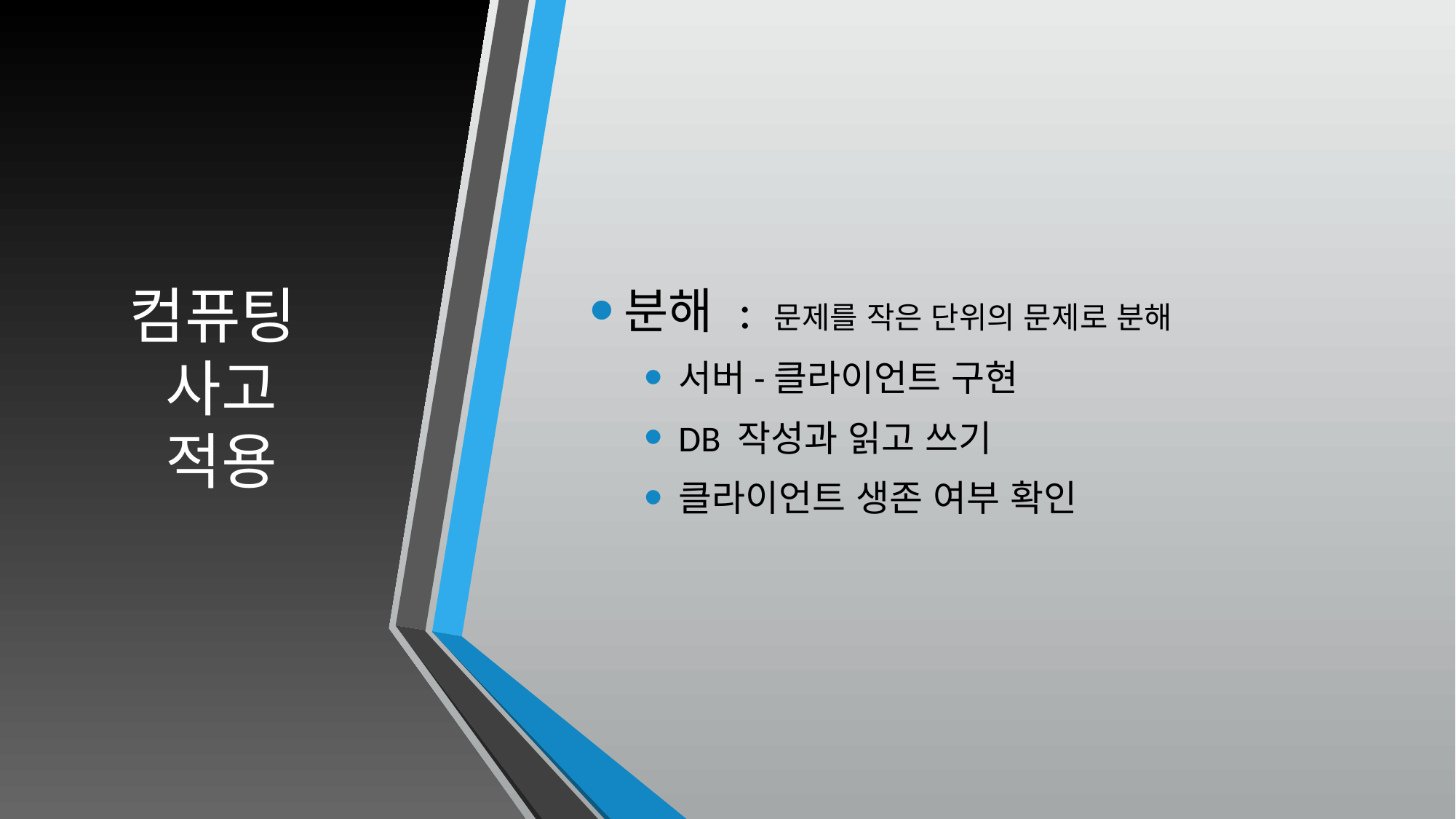

# 컴퓨팅 사고 적용

분해 : 문제를 작은 단위의 문제로 분해
서버-클라이언트 구현
DB 작성과 읽고 쓰기
클라이언트 생존 여부 확인